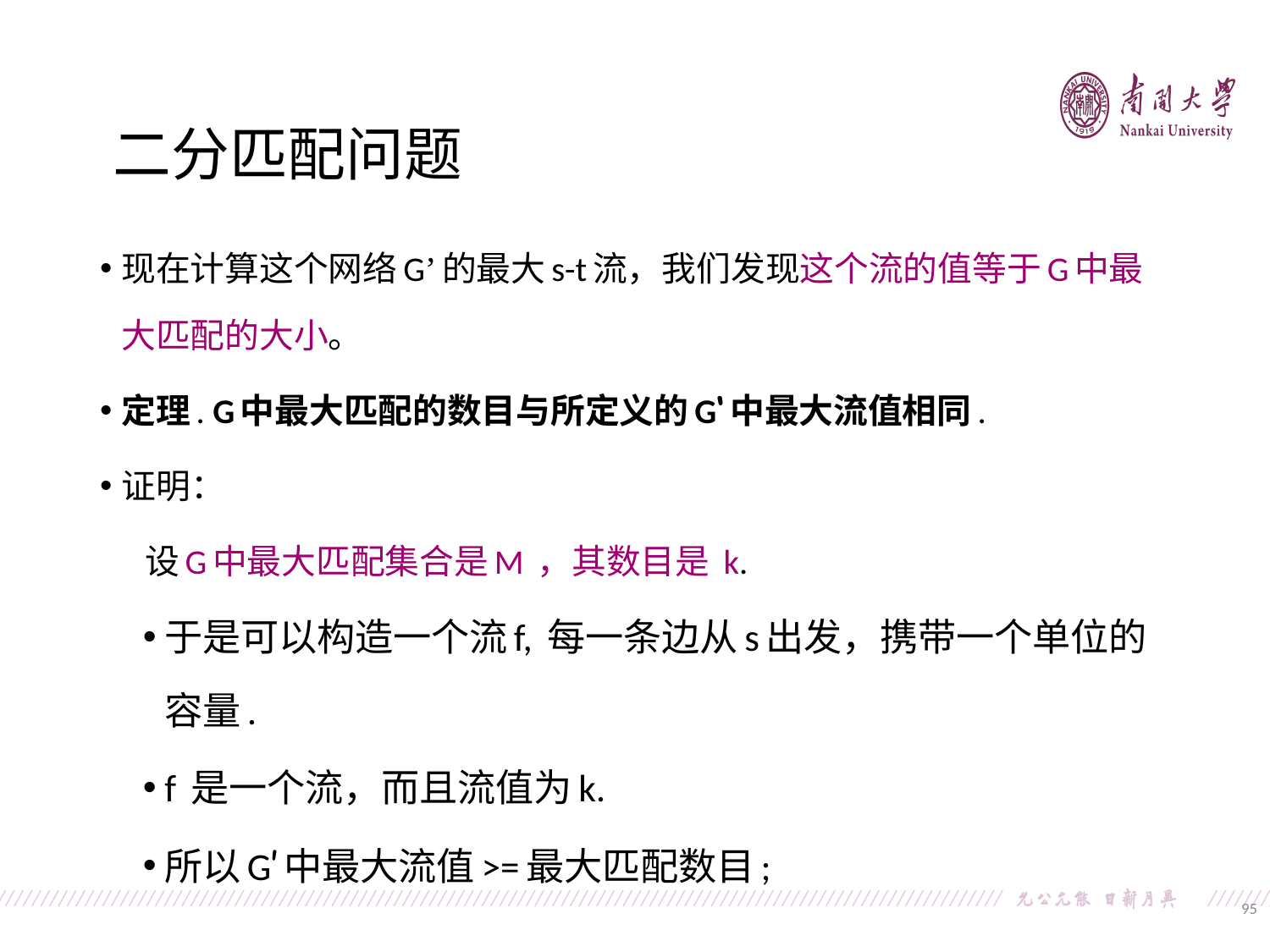

二分匹配问题
现在计算这个网络G’的最大s-t流，我们发现这个流的值等于G中最大匹配的大小。
定理. G中最大匹配的数目与所定义的G‘中最大流值相同.
证明：
     设G中最大匹配集合是M ，其数目是 k.
于是可以构造一个流f, 每一条边从s出发，携带一个单位的容量.
f 是一个流，而且流值为k.
所以G’中最大流值>=最大匹配数目;
95